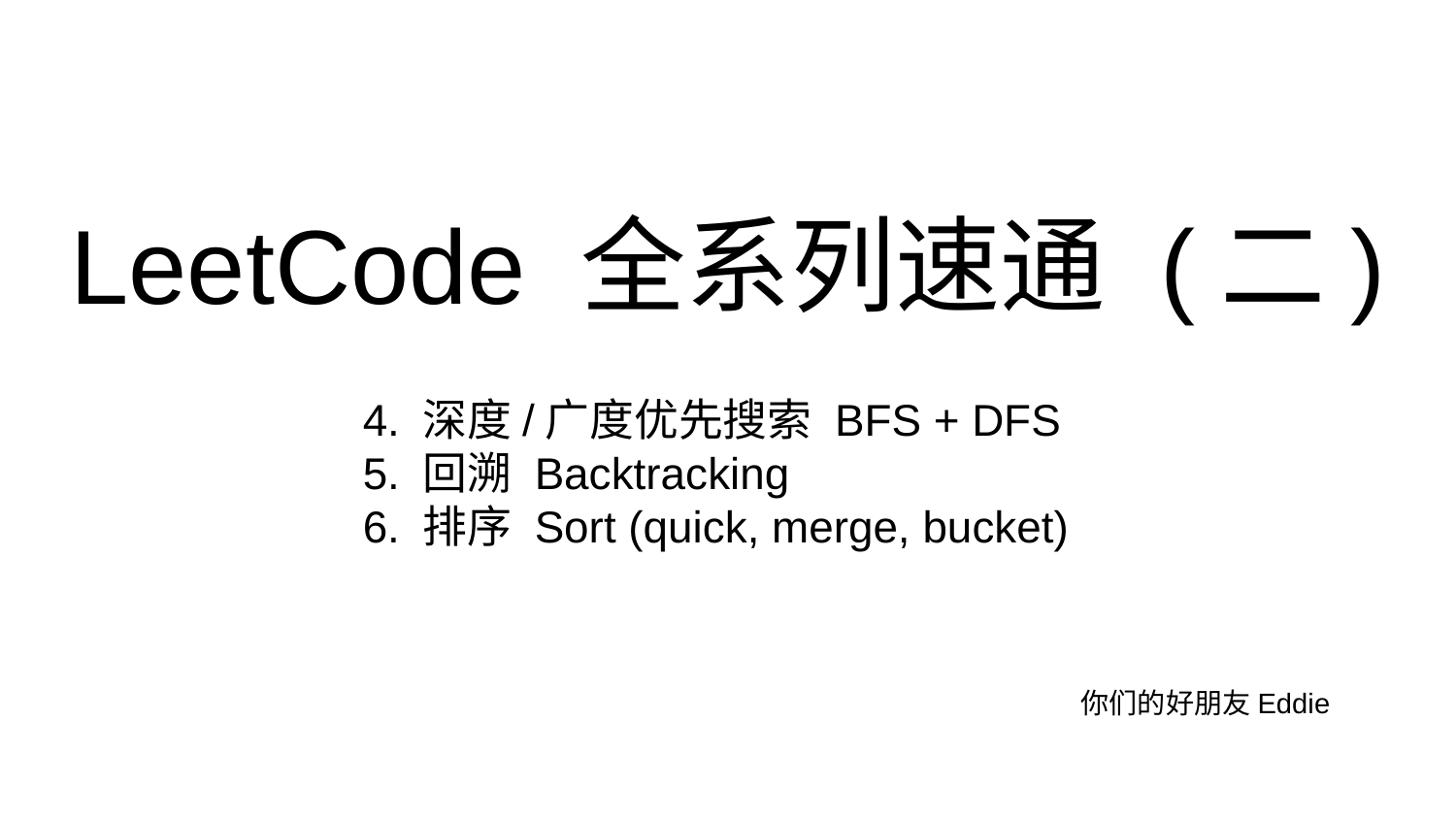

# LeetCode 全系列速通 (二)
4. 深度/广度优先搜索 BFS + DFS
5. 回溯 Backtracking
6. 排序 Sort (quick, merge, bucket)

你们的好朋友Eddie